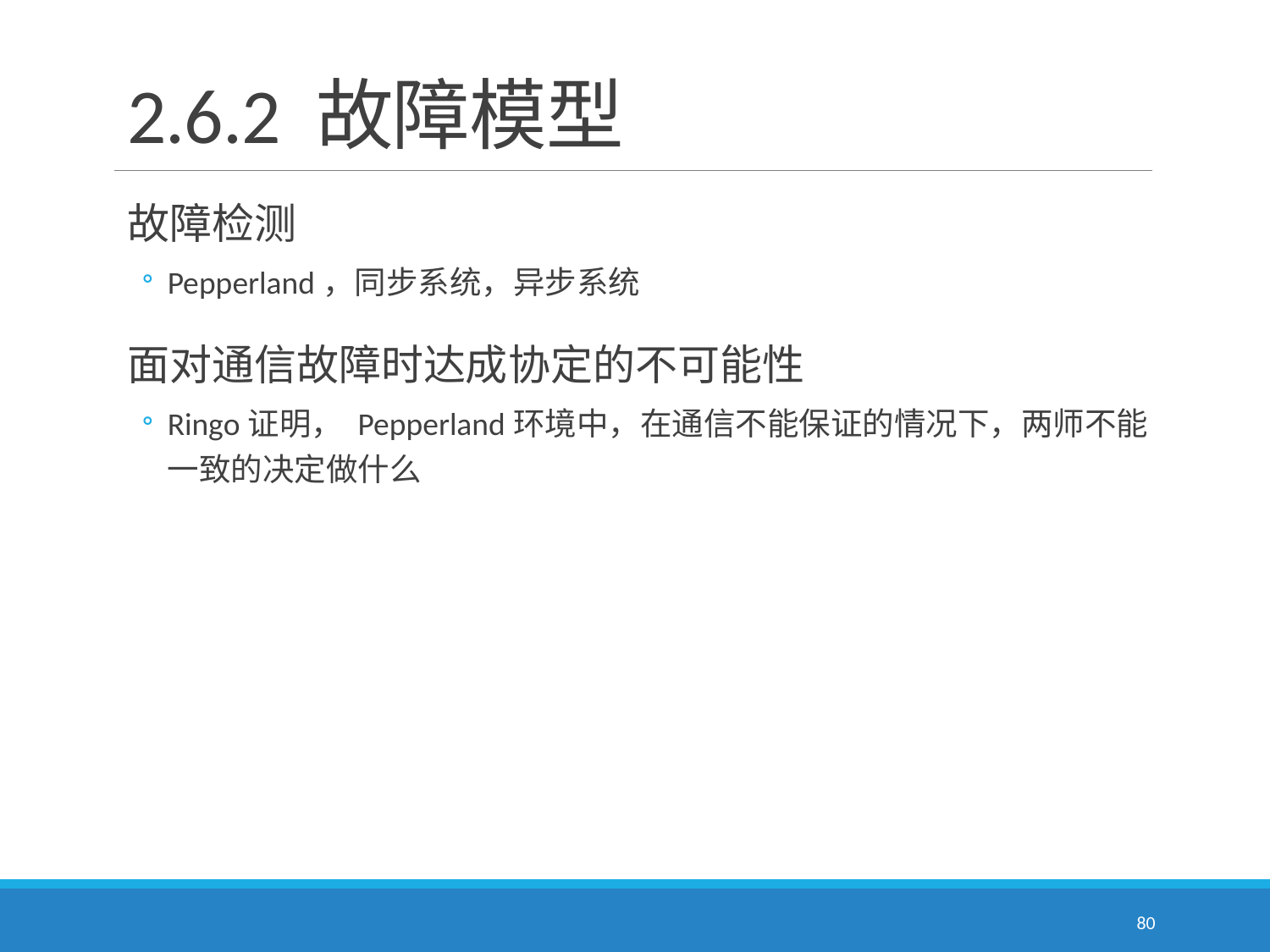

# 2.6.2 故障模型
故障检测
Pepperland，同步系统，异步系统
面对通信故障时达成协定的不可能性
Ringo证明， Pepperland环境中，在通信不能保证的情况下，两师不能一致的决定做什么
80